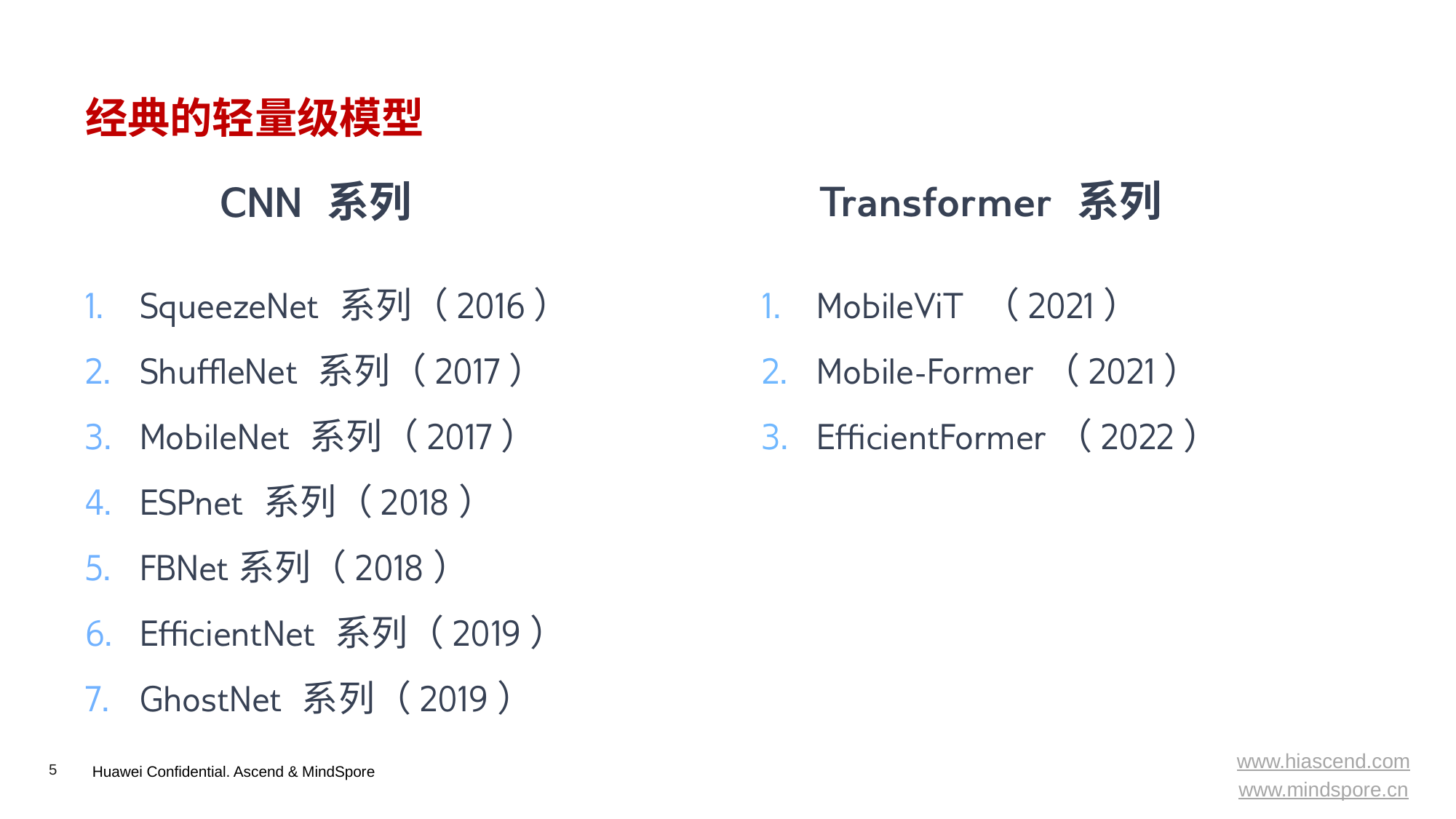

# 经典的轻量级模型
Transformer 系列
CNN 系列
SqueezeNet 系列（2016）
ShuffleNet 系列（2017）
MobileNet 系列（2017）
ESPnet 系列（2018）
FBNet系列（2018）
EfficientNet 系列（2019）
GhostNet 系列（2019）

MobileViT （2021）
Mobile-Former（2021）
EfficientFormer（2022）